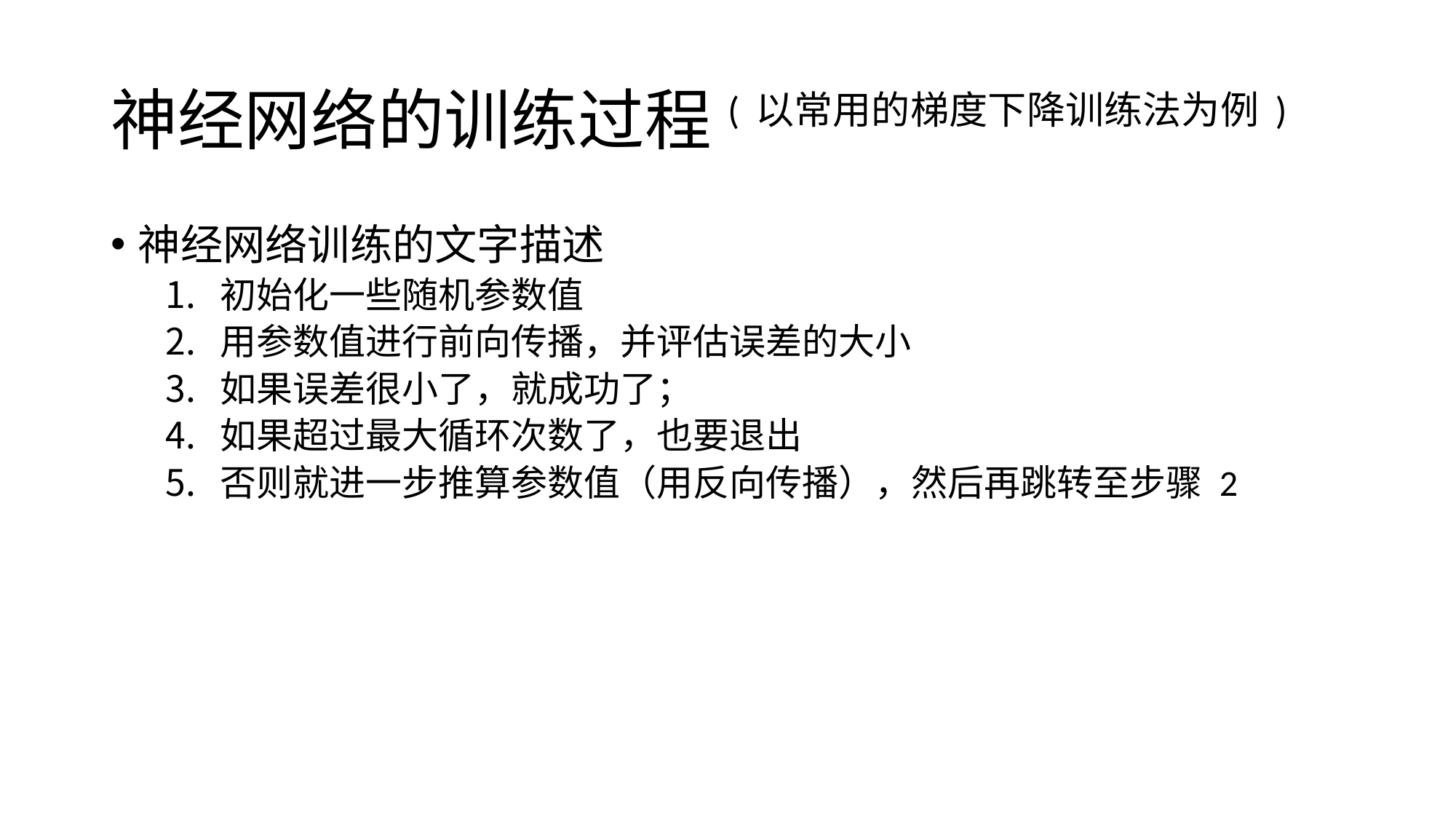

# 神经网络的训练过程(以常用的梯度下降训练法为例)
神经网络训练的文字描述
初始化一些随机参数值
用参数值进行前向传播，并评估误差的大小
如果误差很小了，就成功了；
如果超过最大循环次数了，也要退出
否则就进一步推算参数值（用反向传播），然后再跳转至步骤 2